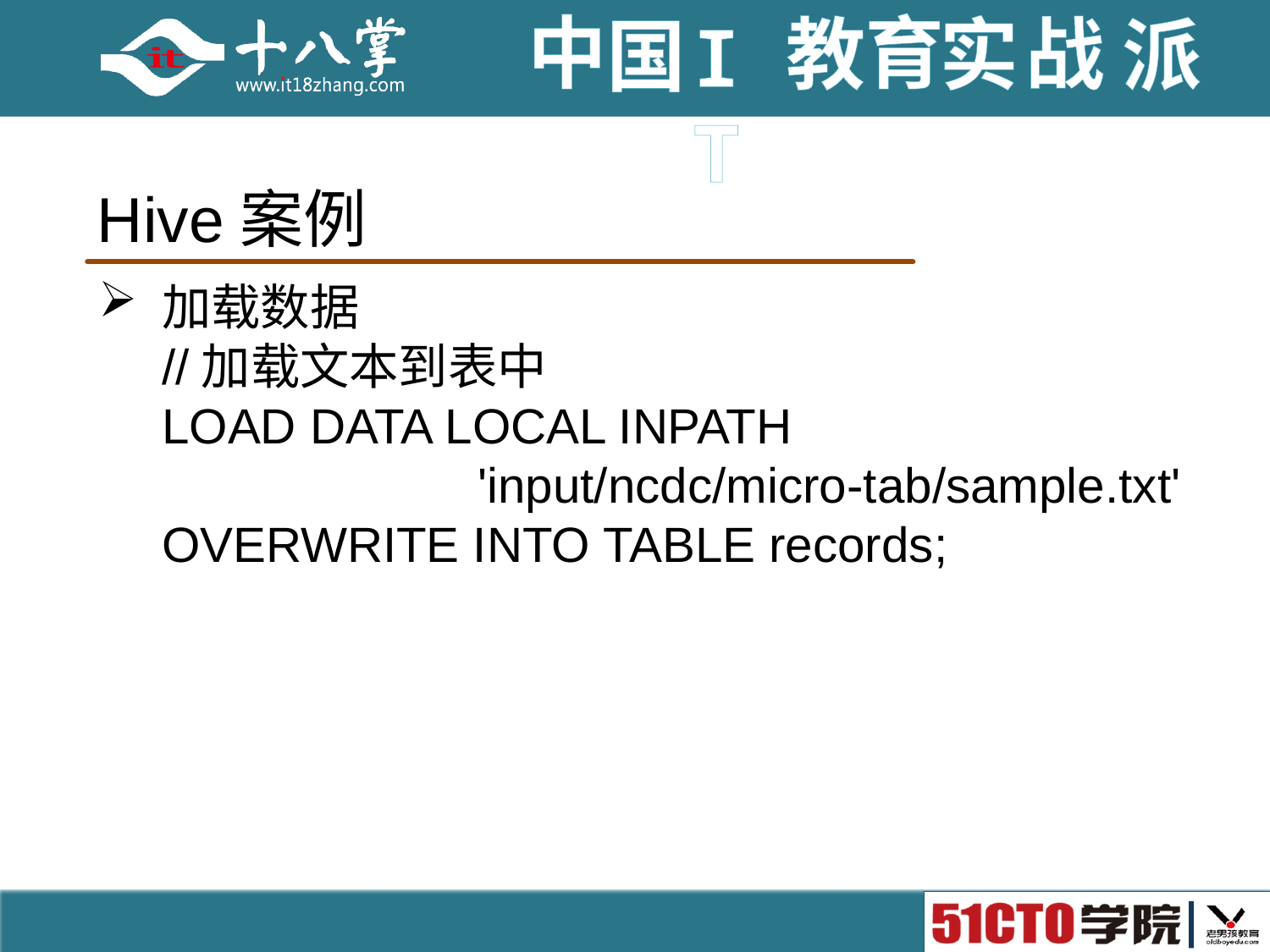

# Hive案例
加载数据
//加载文本到表中
LOAD DATA LOCAL INPATH
                       'input/ncdc/micro-tab/sample.txt'
OVERWRITE INTO TABLE records;